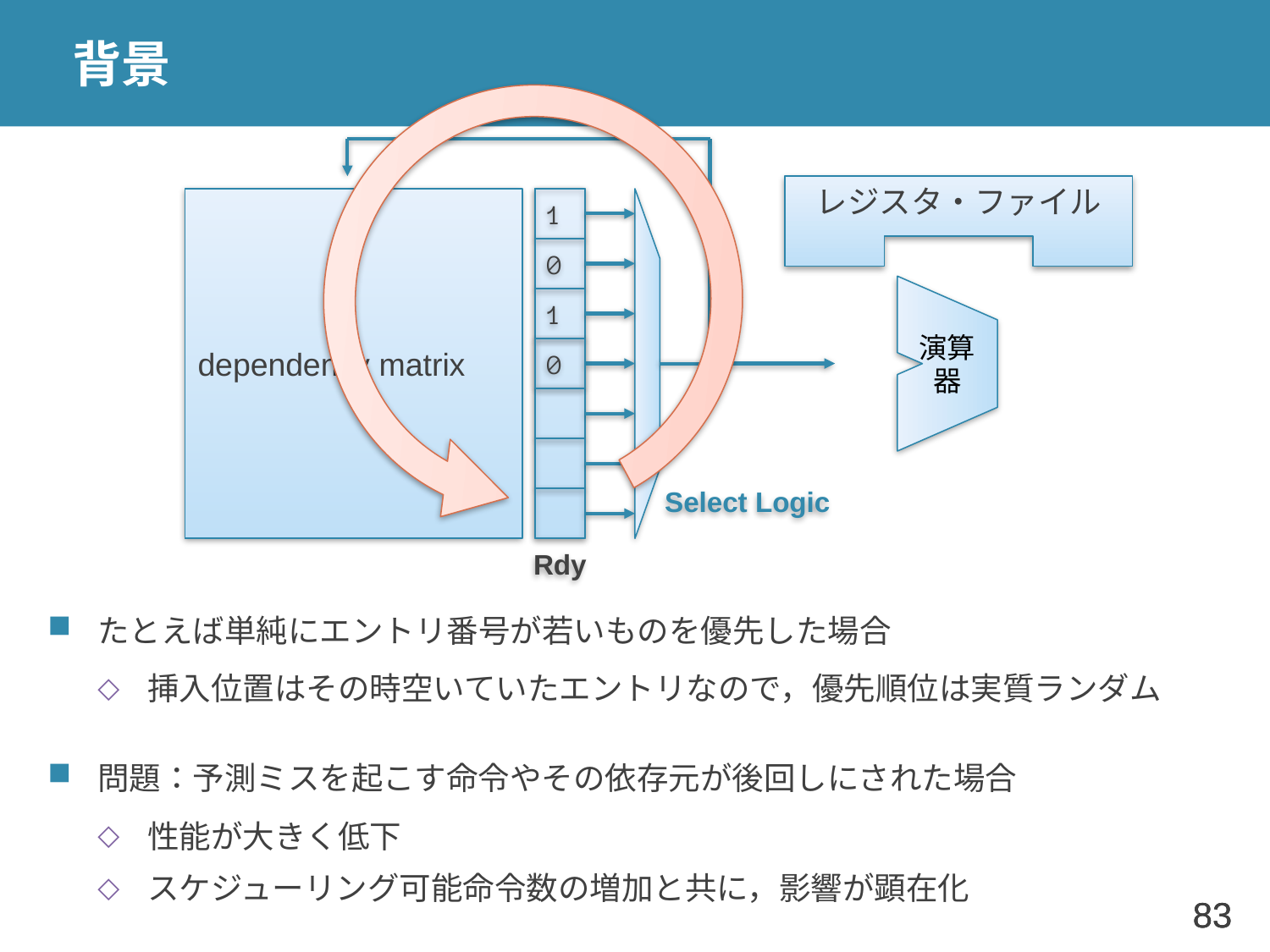

# 背景

レジスタ・ファイル
dependency matrix
1

0
1
演算器

0

Select Logic

Rdy
たとえば単純にエントリ番号が若いものを優先した場合
挿入位置はその時空いていたエントリなので，優先順位は実質ランダム
問題：予測ミスを起こす命令やその依存元が後回しにされた場合
性能が大きく低下
スケジューリング可能命令数の増加と共に，影響が顕在化